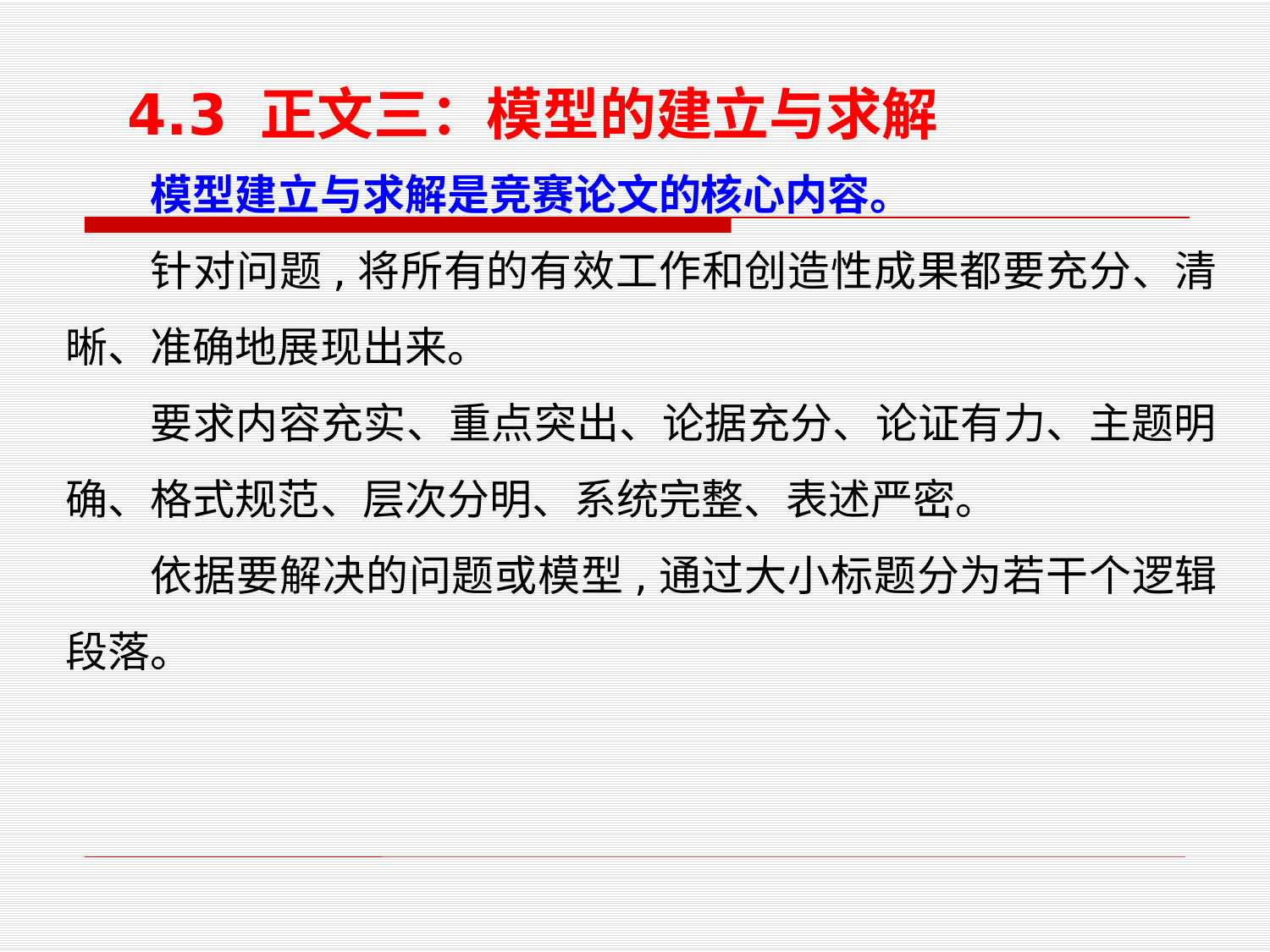

4.3 正文三：模型的建立与求解
模型建立与求解是竞赛论文的核心内容。
针对问题,将所有的有效工作和创造性成果都要充分、清晰、准确地展现出来。
要求内容充实、重点突出、论据充分、论证有力、主题明确、格式规范、层次分明、系统完整、表述严密。
依据要解决的问题或模型,通过大小标题分为若干个逻辑段落。